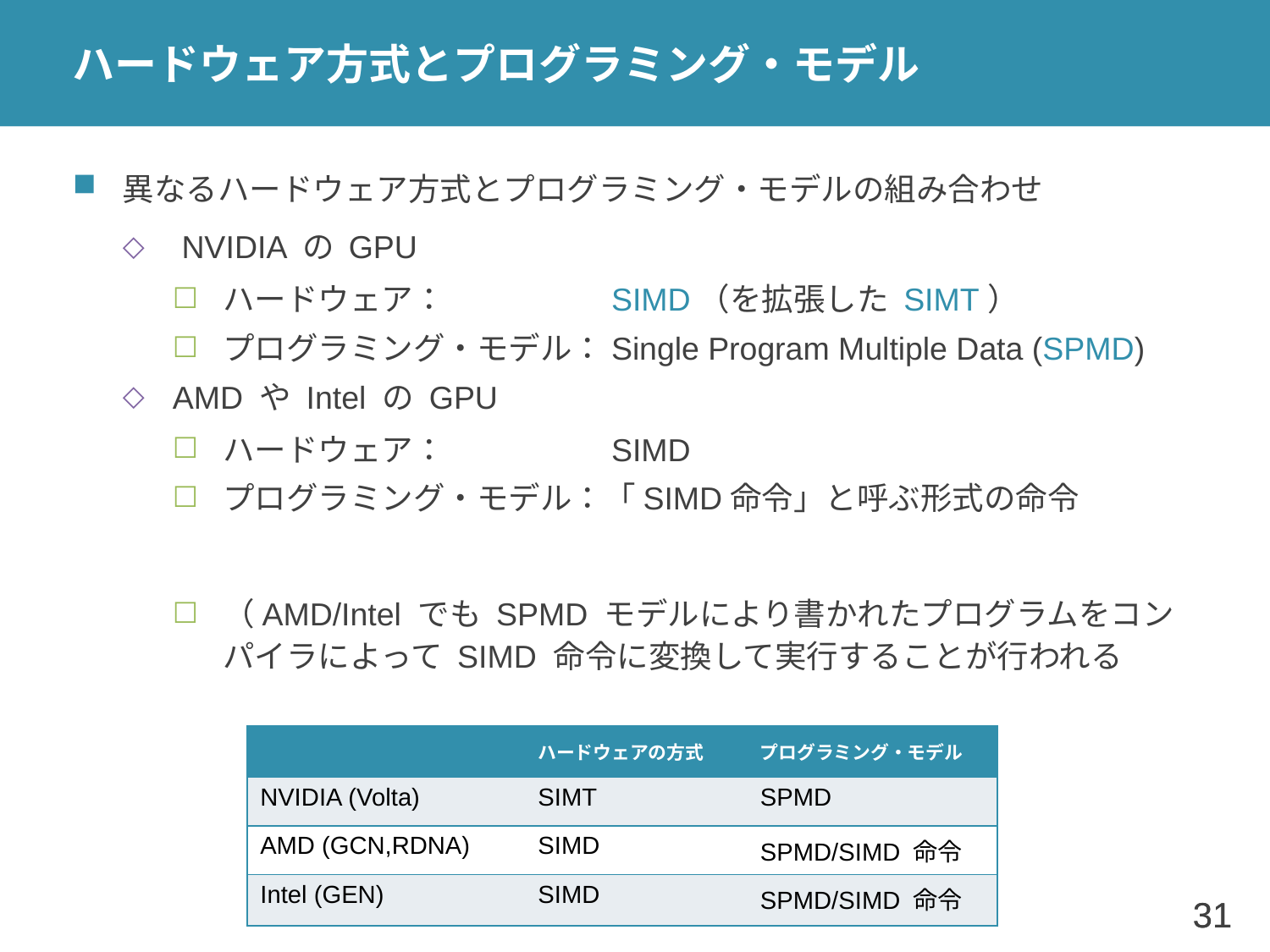

# ハードウェア方式とプログラミング・モデル
異なるハードウェア方式とプログラミング・モデルの組み合わせ
 NVIDIA の GPU
ハードウェア：　　　　　SIMD（を拡張した SIMT）
プログラミング・モデル：Single Program Multiple Data (SPMD)
AMD や Intel の GPU
ハードウェア：　　　　　SIMD
プログラミング・モデル：「SIMD命令」と呼ぶ形式の命令

（AMD/Intel でも SPMD モデルにより書かれたプログラムをコンパイラによって SIMD 命令に変換して実行することが行われる
|  | ハードウェアの方式 | プログラミング・モデル |
| --- | --- | --- |
| NVIDIA (Volta) | SIMT | SPMD |
| AMD (GCN,RDNA) | SIMD | SPMD/SIMD 命令 |
| Intel (GEN) | SIMD | SPMD/SIMD 命令 |